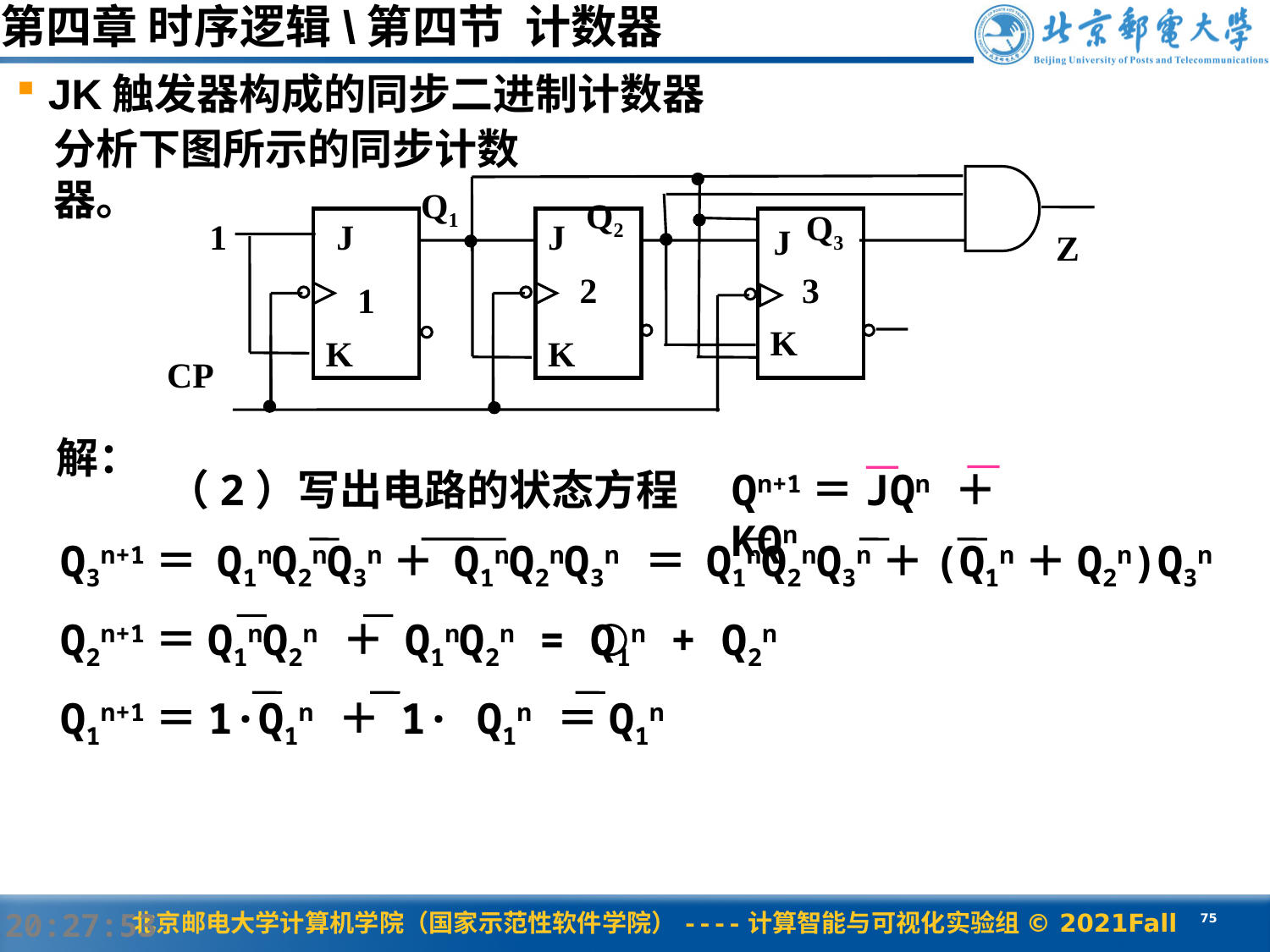

第四章 时序逻辑\第四节  计数器
JK触发器构成的同步二进制计数器

分析下图所示的同步计数器。

Q1

Q2
Q3

1

J

J

J

Z

2
3
1

K
K
K

CP

解：
（2）写出电路的状态方程
Qn+1＝JQn ＋ KQn

Q3n+1＝ Q1nQ2nQ3n＋ Q1nQ2nQ3n ＝ Q1nQ2nQ3n＋(Q1n＋Q2n)Q3n
Q2n+1＝Q1nQ2n ＋ Q1nQ2n = Q1n + Q2n
Q1n+1＝1·Q1n ＋ 1· Q1n ＝Q1n